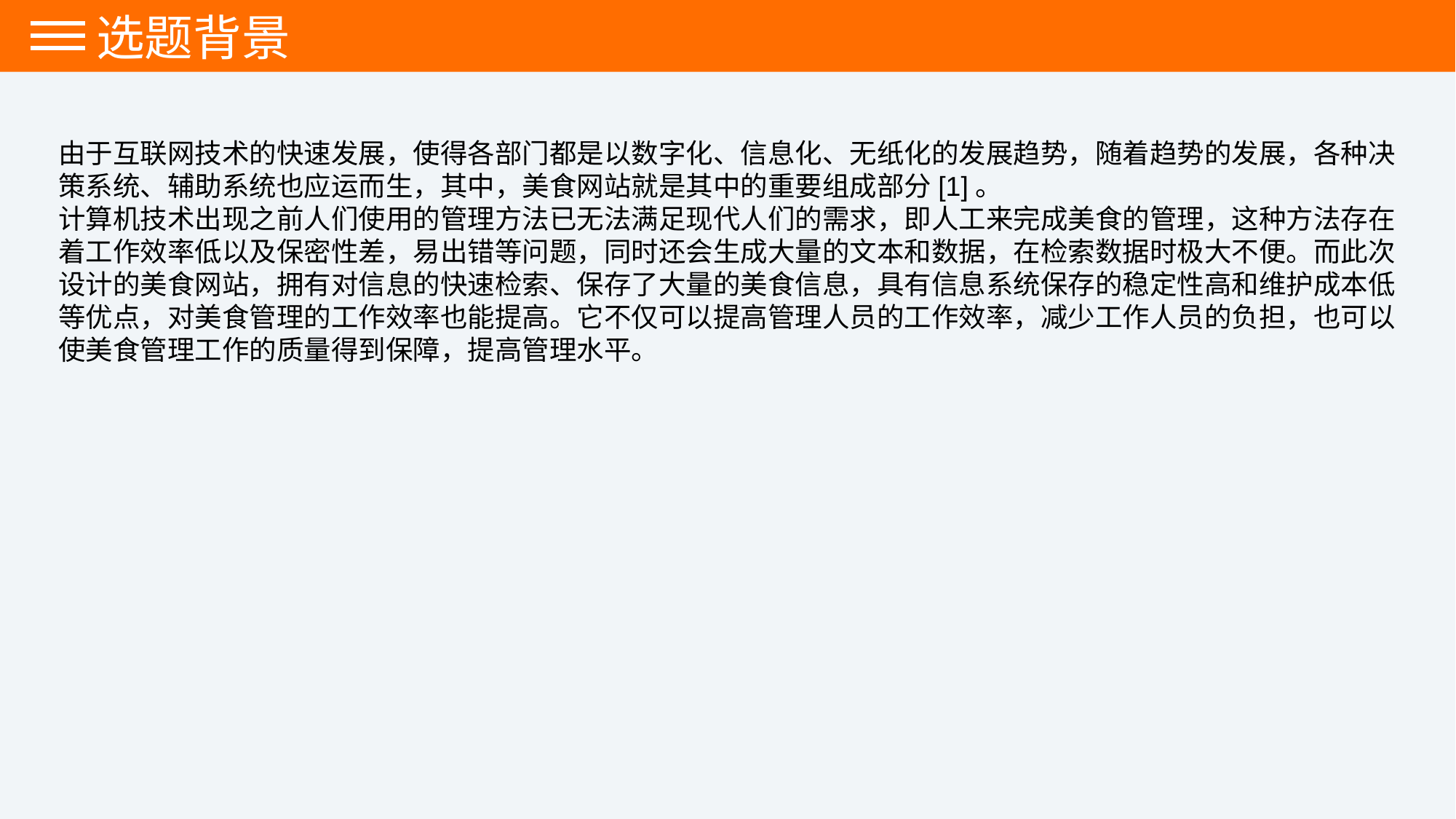

选题背景
由于互联网技术的快速发展，使得各部门都是以数字化、信息化、无纸化的发展趋势，随着趋势的发展，各种决策系统、辅助系统也应运而生，其中，美食网站就是其中的重要组成部分[1]。
计算机技术出现之前人们使用的管理方法已无法满足现代人们的需求，即人工来完成美食的管理，这种方法存在着工作效率低以及保密性差，易出错等问题，同时还会生成大量的文本和数据，在检索数据时极大不便。而此次设计的美食网站，拥有对信息的快速检索、保存了大量的美食信息，具有信息系统保存的稳定性高和维护成本低等优点，对美食管理的工作效率也能提高。它不仅可以提高管理人员的工作效率，减少工作人员的负担，也可以使美食管理工作的质量得到保障，提高管理水平。